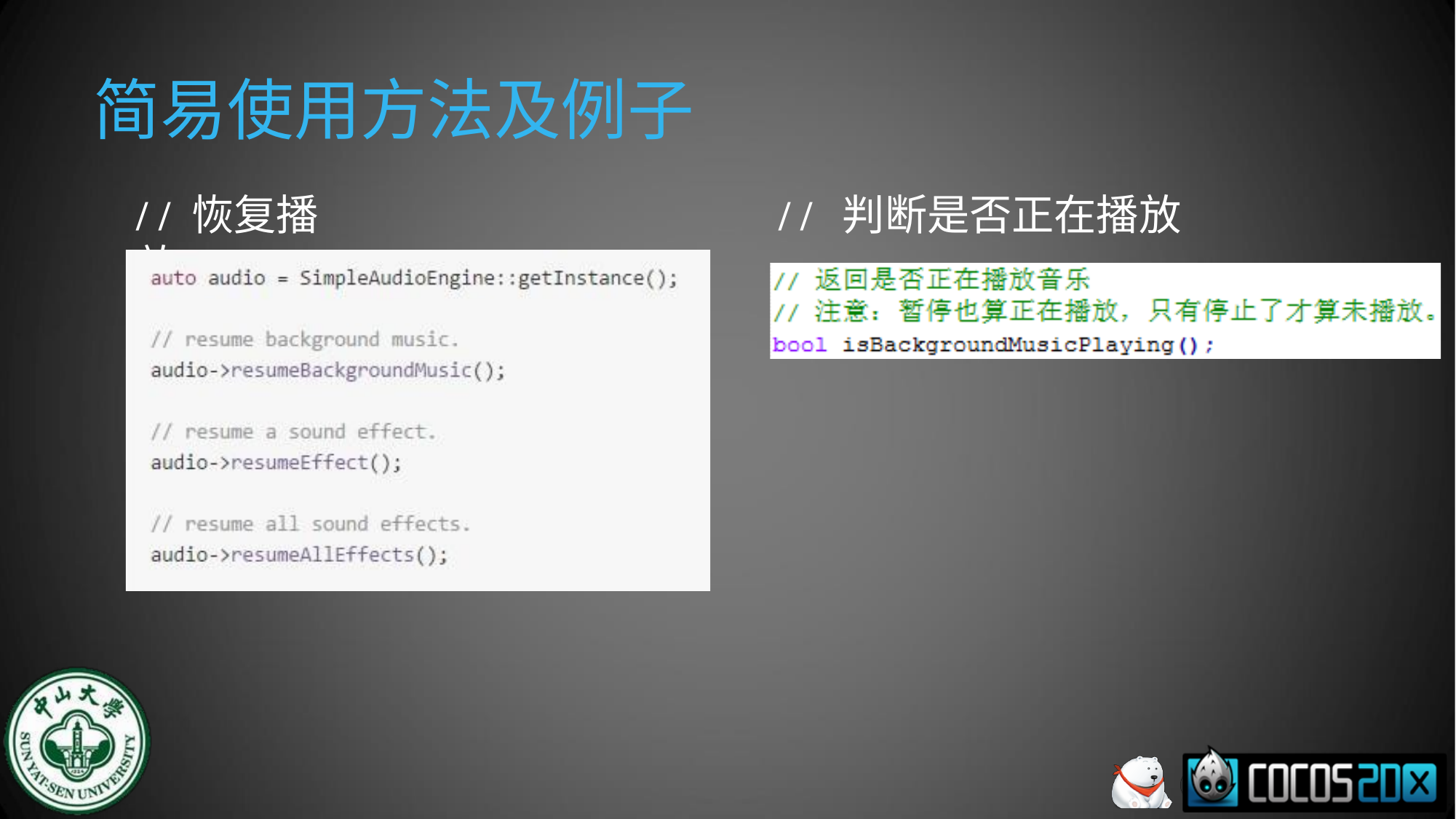

# 简易使用方法及例子
/ / 恢复播放
/ /	判断是否正在播放